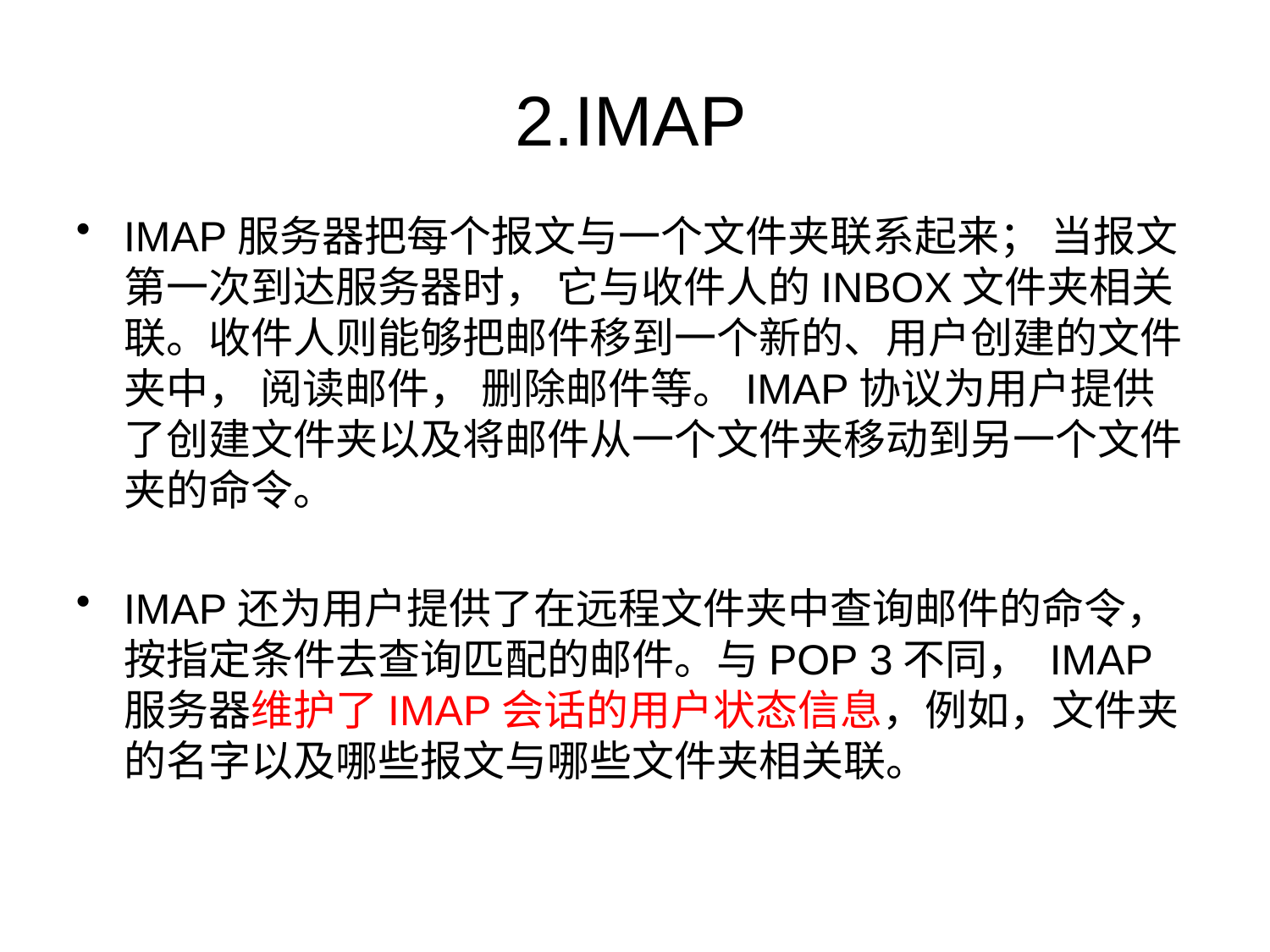

# 2.IMAP
IMAP服务器把每个报文与一个文件夹联系起来； 当报文第一次到达服务器时， 它与收件人的INBOX文件夹相关联。收件人则能够把邮件移到一个新的、用户创建的文件夹中， 阅读邮件， 删除邮件等。IMAP协议为用户提供了创建文件夹以及将邮件从一个文件夹移动到另一个文件夹的命令。

IMAP还为用户提供了在远程文件夹中查询邮件的命令，按指定条件去查询匹配的邮件。与POP 3不同， IMAP服务器维护了IMAP会话的用户状态信息，例如，文件夹的名字以及哪些报文与哪些文件夹相关联。